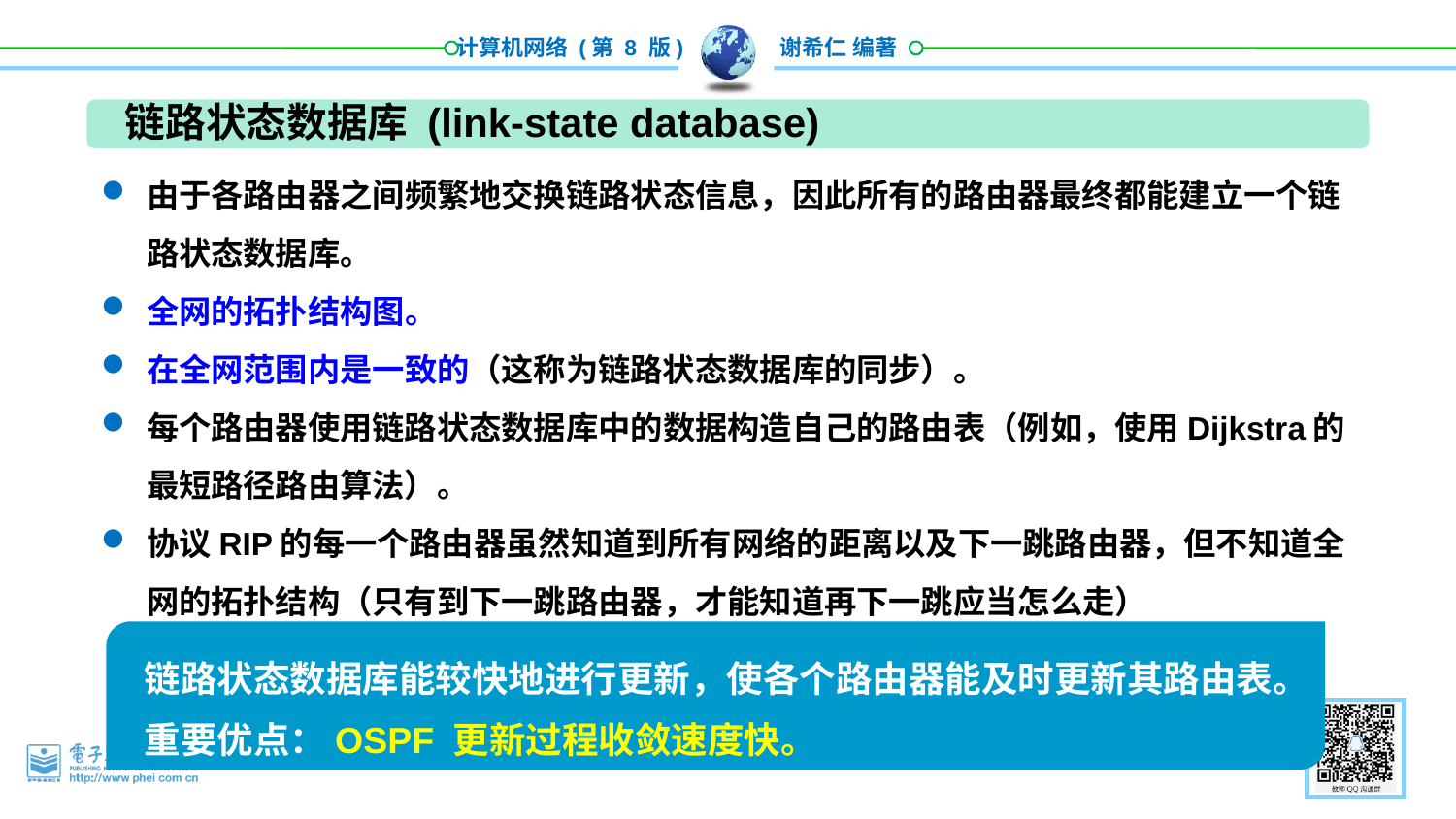

链路状态数据库 (link-state database)

由于各路由器之间频繁地交换链路状态信息，因此所有的路由器最终都能建立一个链路状态数据库。
全网的拓扑结构图。
在全网范围内是一致的（这称为链路状态数据库的同步）。
每个路由器使用链路状态数据库中的数据构造自己的路由表（例如，使用Dijkstra的最短路径路由算法）。
协议RIP的每一个路由器虽然知道到所有网络的距离以及下一跳路由器，但不知道全网的拓扑结构（只有到下一跳路由器，才能知道再下一跳应当怎么走）

链路状态数据库能较快地进行更新，使各个路由器能及时更新其路由表。
重要优点：OSPF 更新过程收敛速度快。